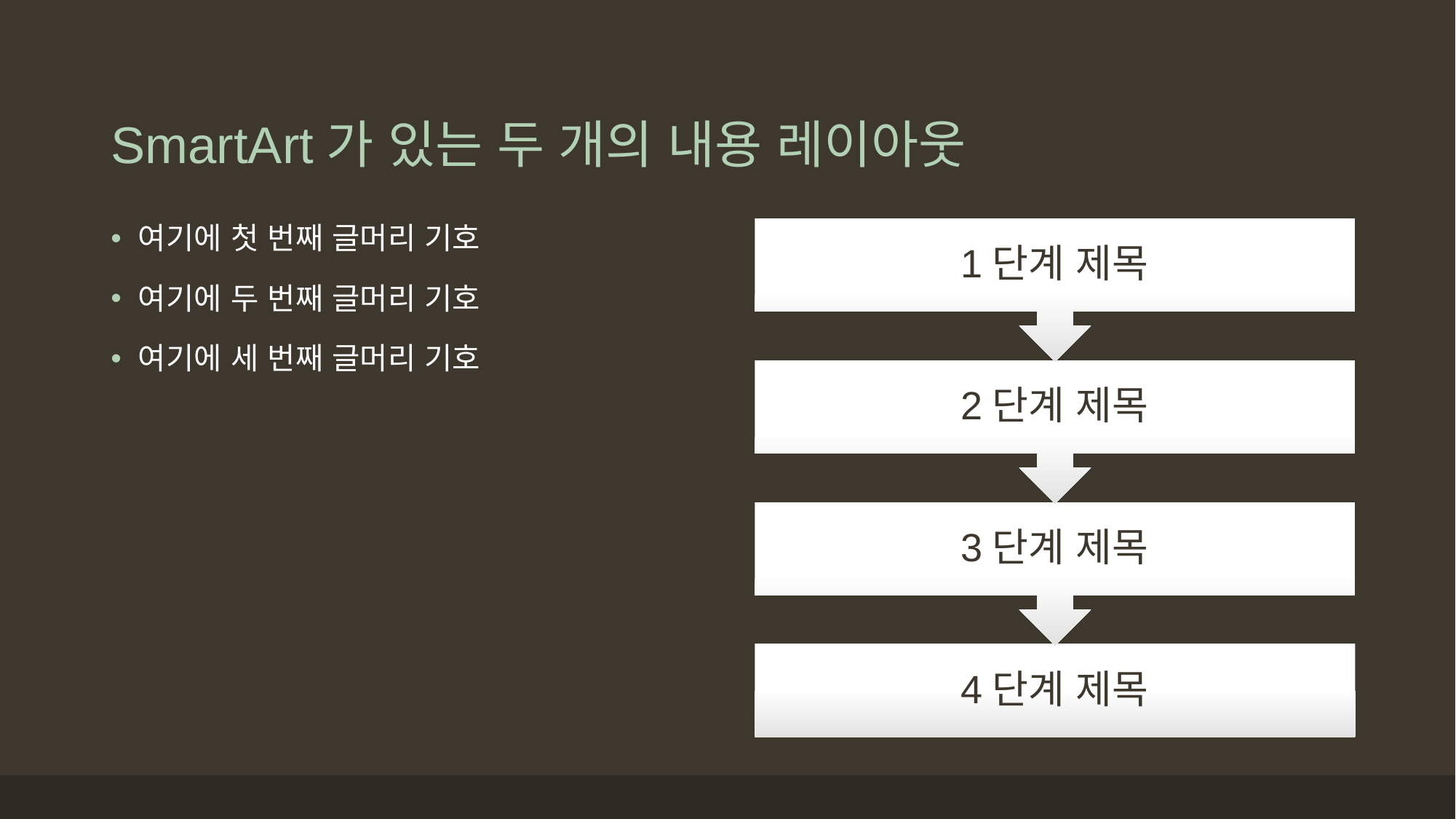

# SmartArt가 있는 두 개의 내용 레이아웃
여기에 첫 번째 글머리 기호
여기에 두 번째 글머리 기호
여기에 세 번째 글머리 기호
4단계 제목
3단계 제목
2단계 제목
1단계 제목